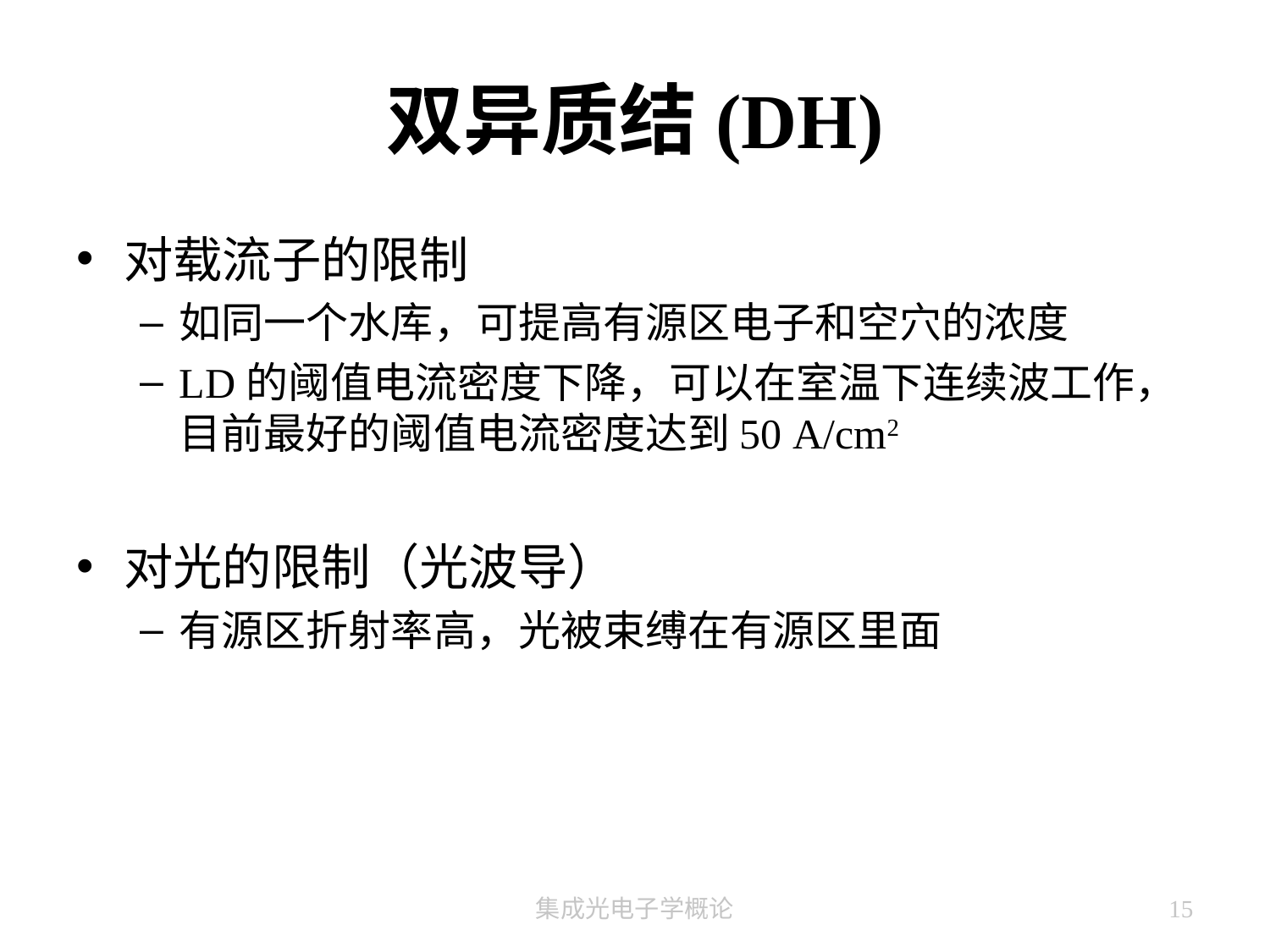

# 双异质结(DH)
对载流子的限制
如同一个水库，可提高有源区电子和空穴的浓度
LD的阈值电流密度下降，可以在室温下连续波工作，目前最好的阈值电流密度达到50 A/cm2

对光的限制（光波导）
有源区折射率高，光被束缚在有源区里面

集成光电子学概论
15